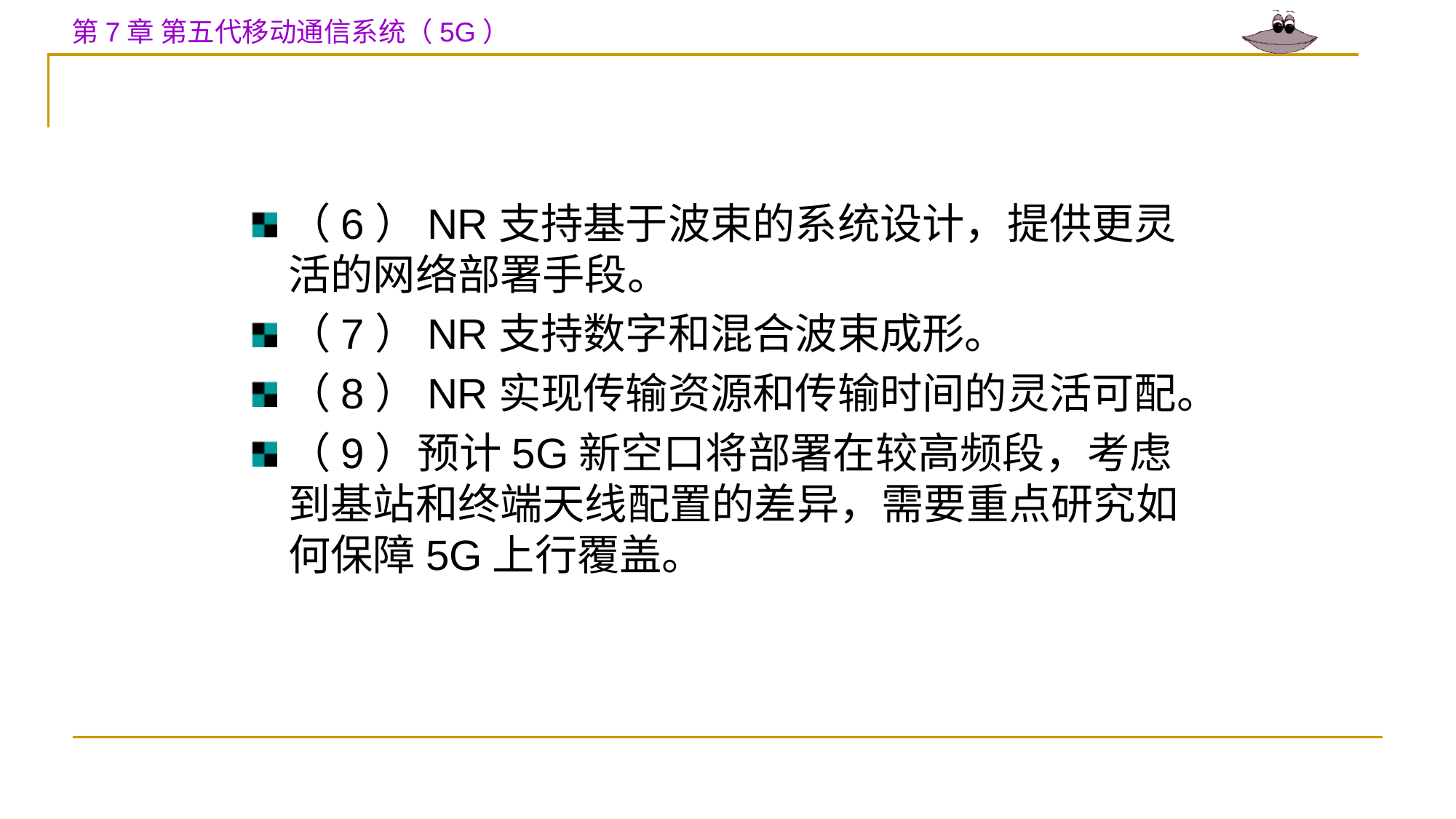

（6）NR支持基于波束的系统设计，提供更灵活的网络部署手段。
（7）NR支持数字和混合波束成形。
（8）NR实现传输资源和传输时间的灵活可配。
（9）预计5G新空口将部署在较高频段，考虑到基站和终端天线配置的差异，需要重点研究如何保障5G上行覆盖。